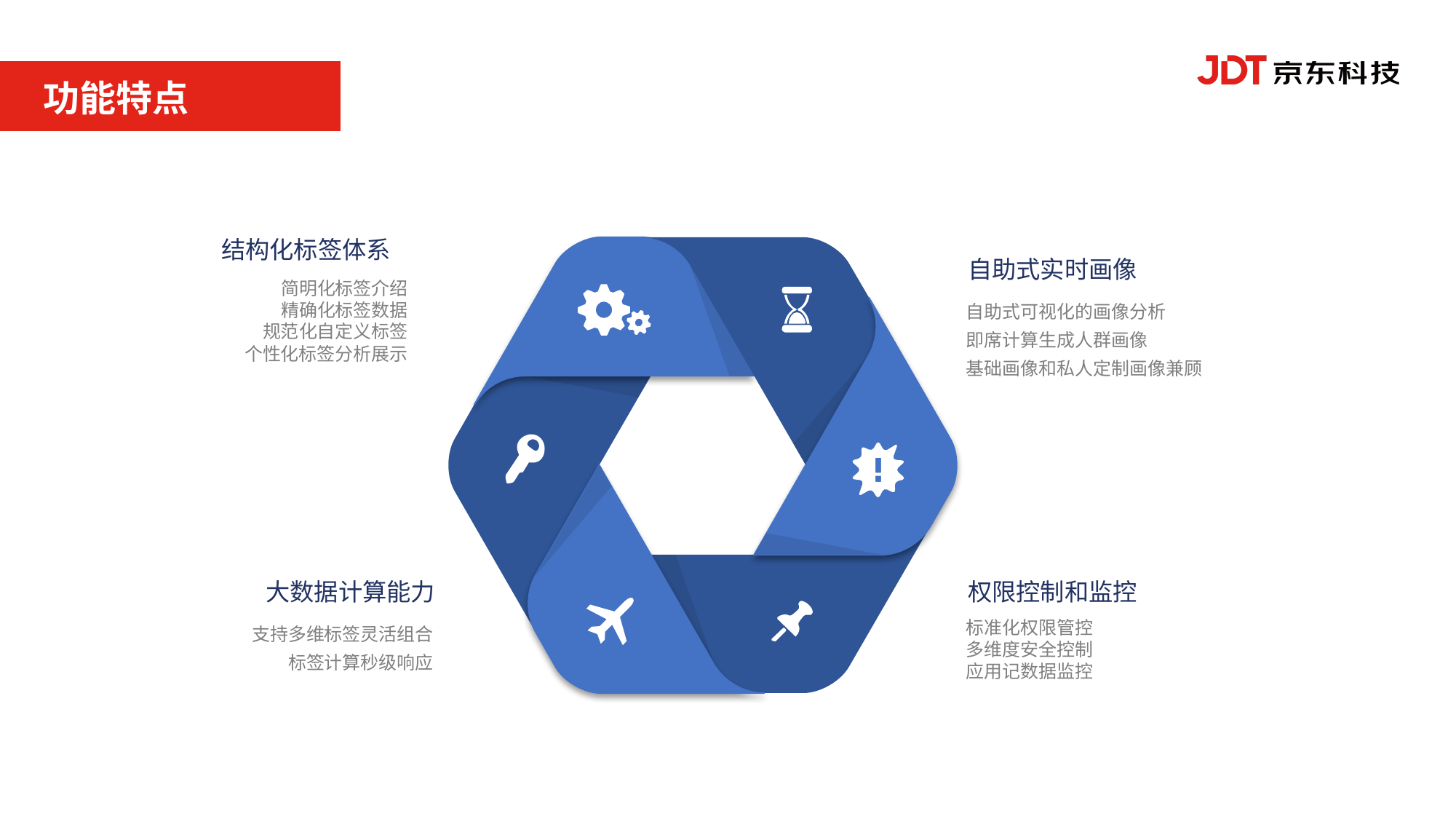

功能特点
结构化标签体系
简明化标签介绍
精确化标签数据
规范化自定义标签
个性化标签分析展示

自助式实时画像
自助式可视化的画像分析
即席计算生成人群画像
基础画像和私人定制画像兼顾
大数据计算能力
支持多维标签灵活组合
标签计算秒级响应
权限控制和监控
标准化权限管控
多维度安全控制
应用记数据监控